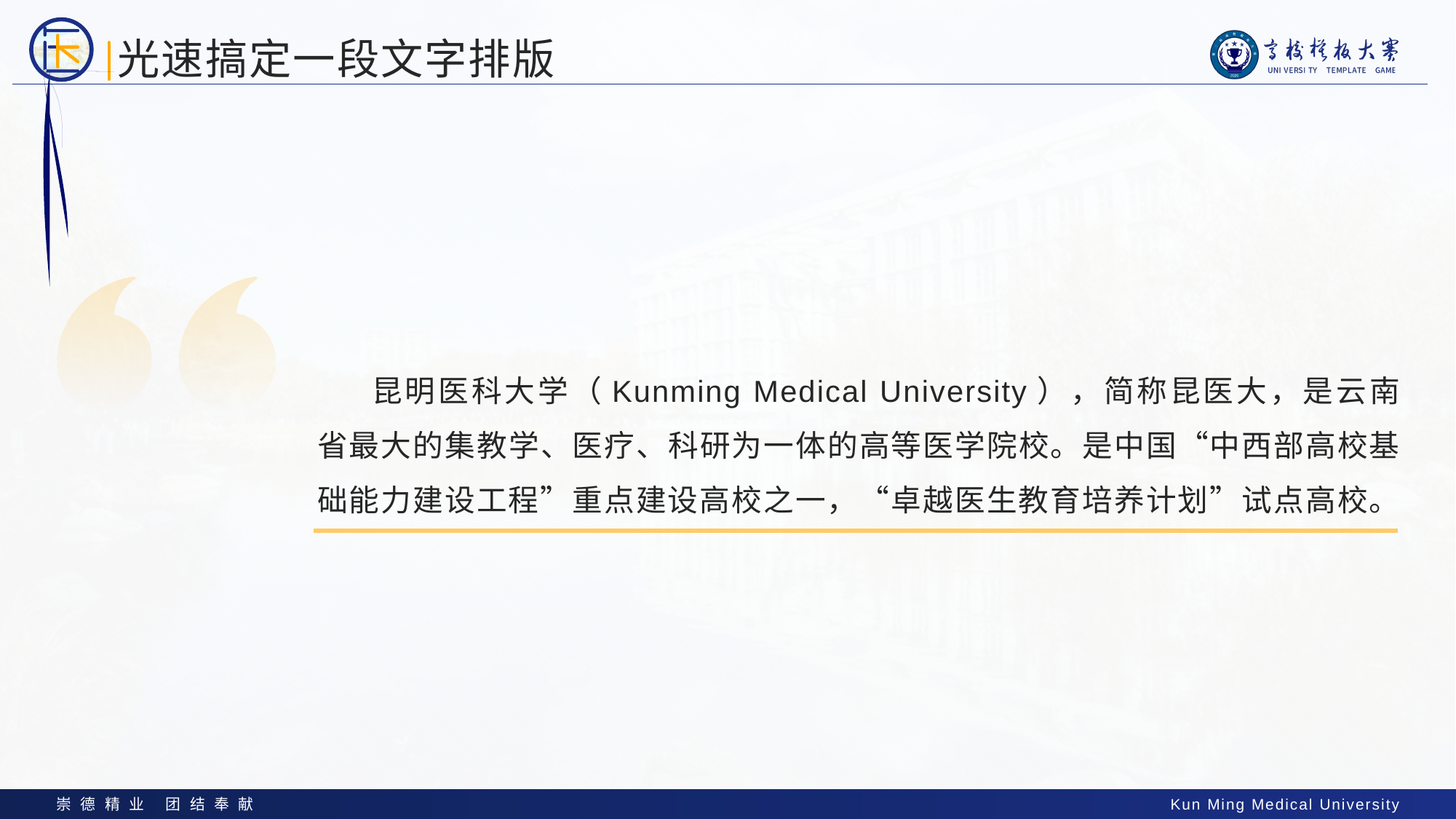

# 光速搞定一段文字排版

昆明医科大学（Kunming Medical University），简称昆医大，是云南省最大的集教学、医疗、科研为一体的高等医学院校。是中国“中西部高校基础能力建设工程”重点建设高校之一，“卓越医生教育培养计划”试点高校。